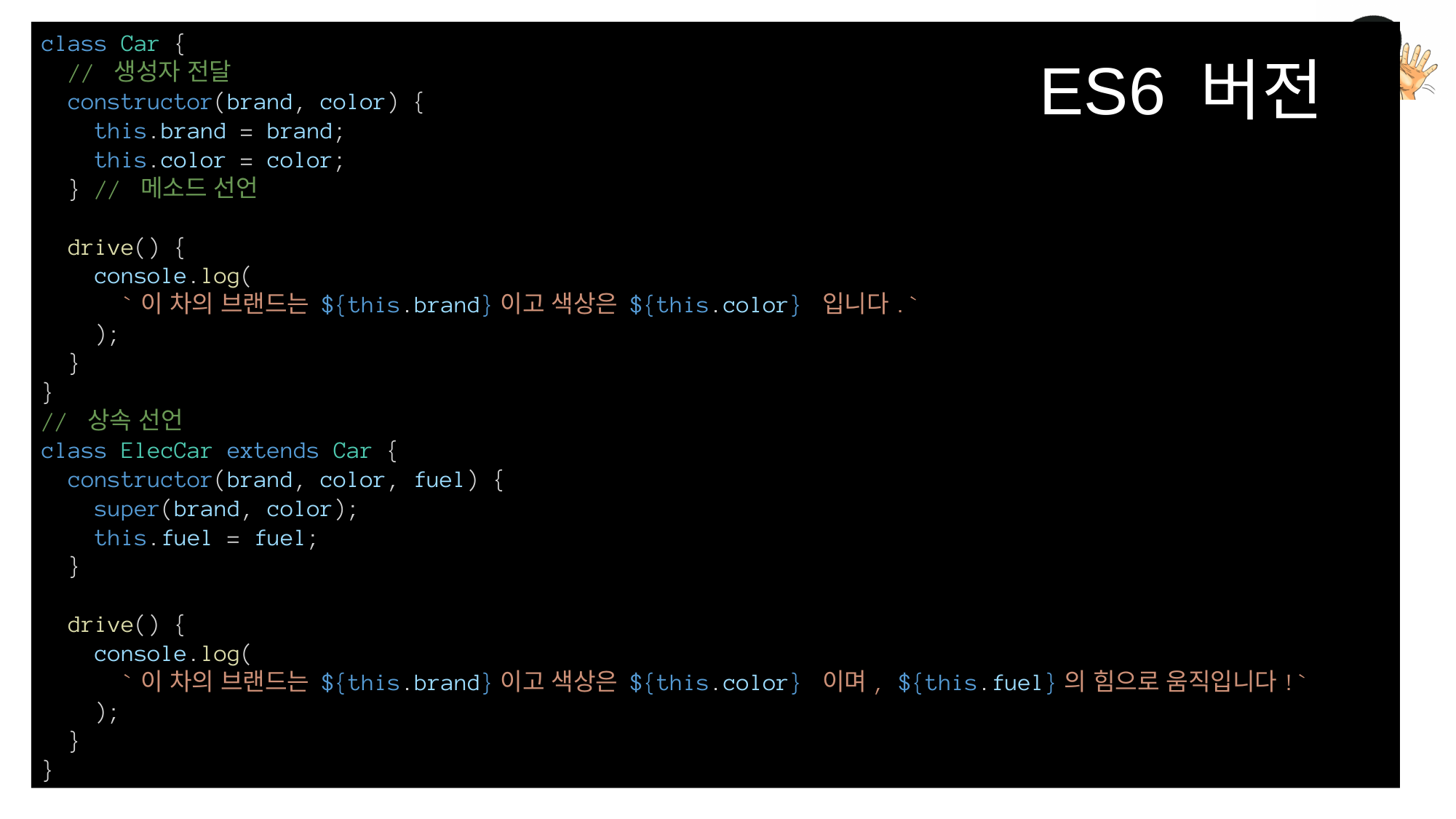

class Car {
  // 생성자 전달
  constructor(brand, color) {
    this.brand = brand;
    this.color = color;
  } // 메소드 선언
  drive() {
    console.log(
      `이 차의 브랜드는 ${this.brand}이고 색상은 ${this.color} 입니다.`
    );
  }
}
// 상속 선언
class ElecCar extends Car {
  constructor(brand, color, fuel) {
    super(brand, color);
    this.fuel = fuel;
  }
  drive() {
    console.log(
      `이 차의 브랜드는 ${this.brand}이고 색상은 ${this.color} 이며, ${this.fuel}의 힘으로 움직입니다!`
    );
  }
}
ES6 버전